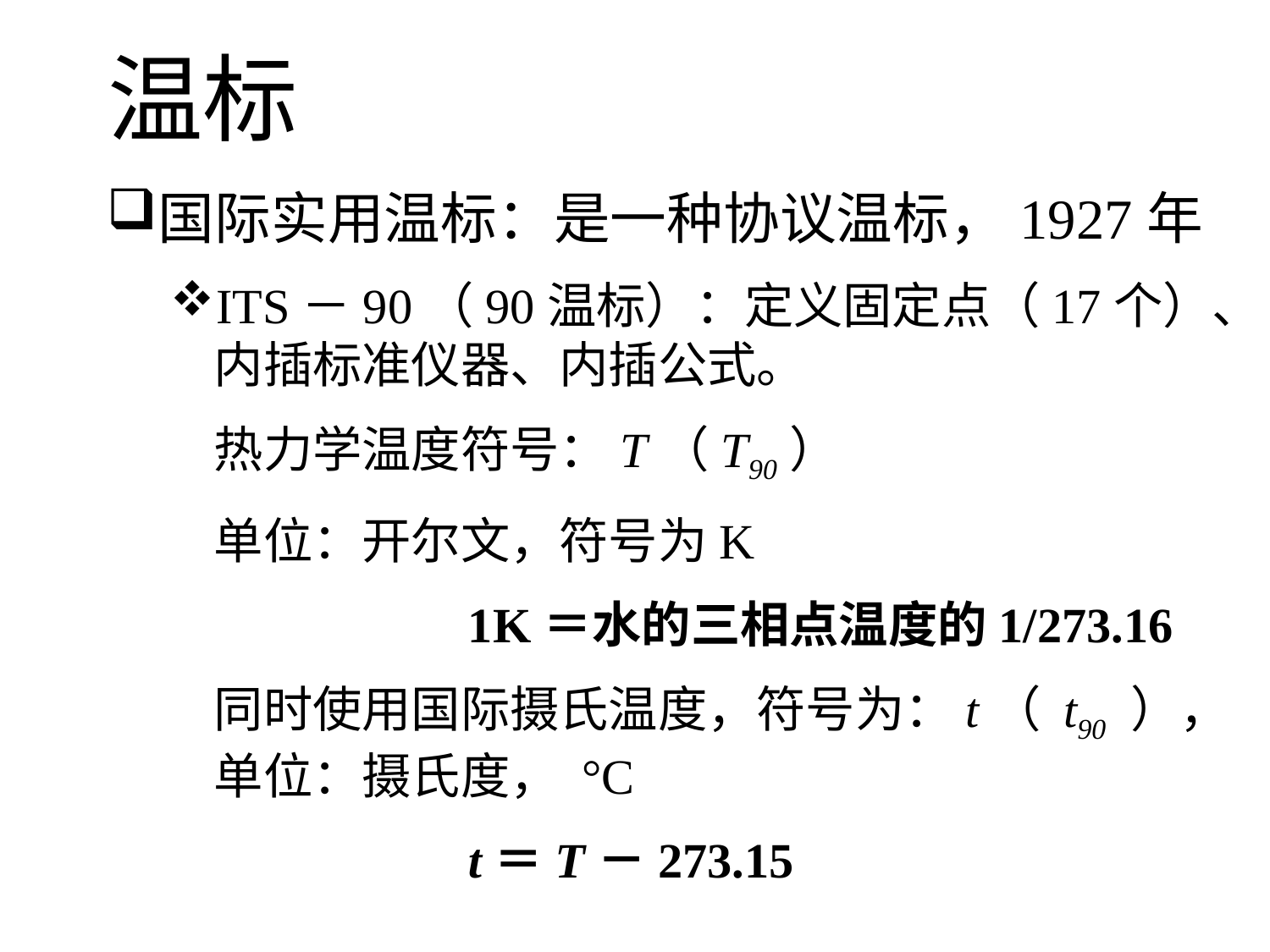

温标
国际实用温标：是一种协议温标，1927年
ITS－90（90温标）：定义固定点（17个）、内插标准仪器、内插公式。
	热力学温度符号：T（T90）
	单位：开尔文，符号为K
			1K＝水的三相点温度的1/273.16
	同时使用国际摄氏温度，符号为：t（ t90 ），单位：摄氏度， °C
			t＝T－273.15